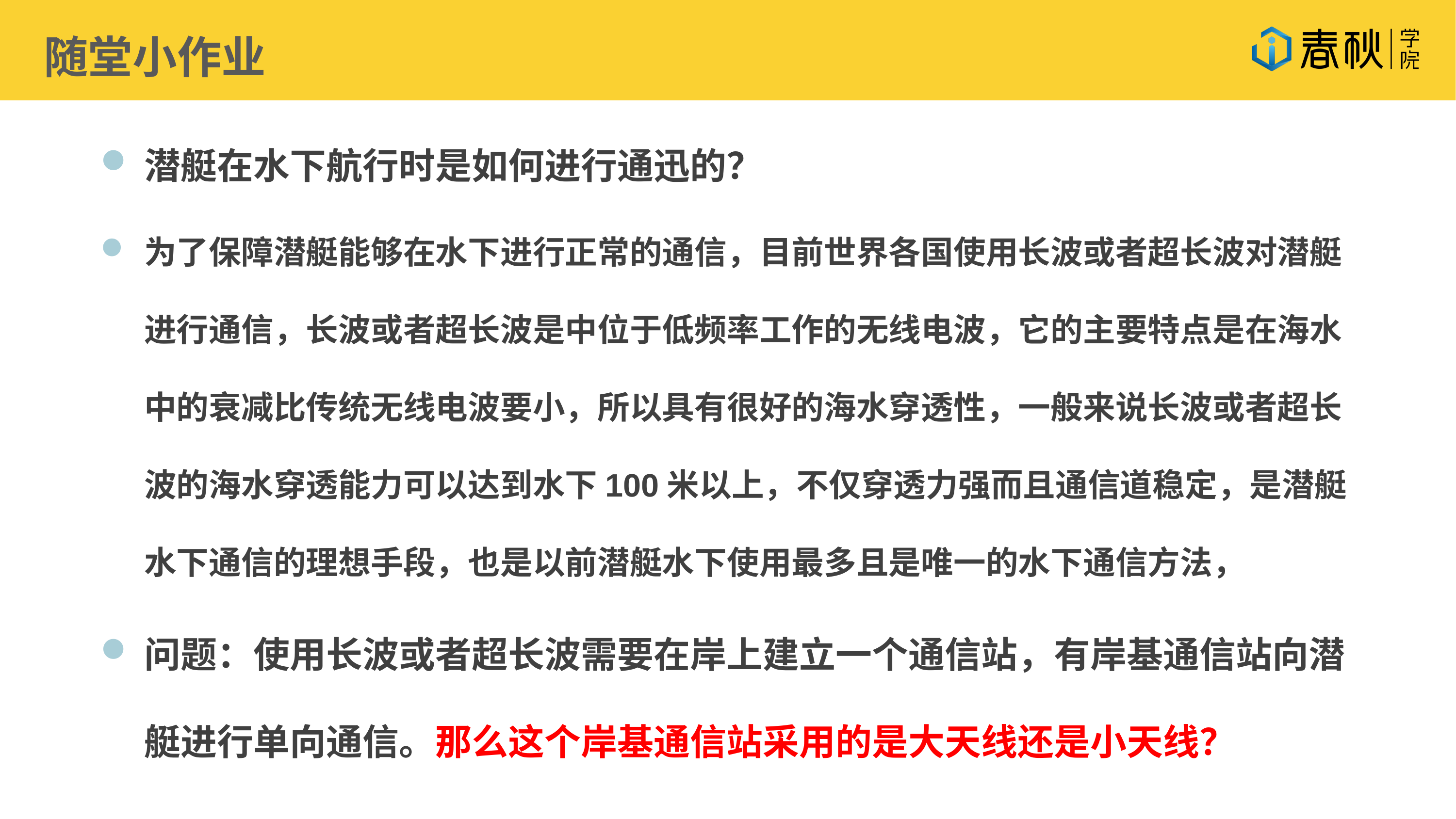

随堂小作业
潜艇在水下航行时是如何进行通迅的？
为了保障潜艇能够在水下进行正常的通信，目前世界各国使用长波或者超长波对潜艇进行通信，长波或者超长波是中位于低频率工作的无线电波，它的主要特点是在海水中的衰减比传统无线电波要小，所以具有很好的海水穿透性，一般来说长波或者超长波的海水穿透能力可以达到水下100米以上，不仅穿透力强而且通信道稳定，是潜艇水下通信的理想手段，也是以前潜艇水下使用最多且是唯一的水下通信方法，
问题：使用长波或者超长波需要在岸上建立一个通信站，有岸基通信站向潜艇进行单向通信。那么这个岸基通信站采用的是大天线还是小天线？